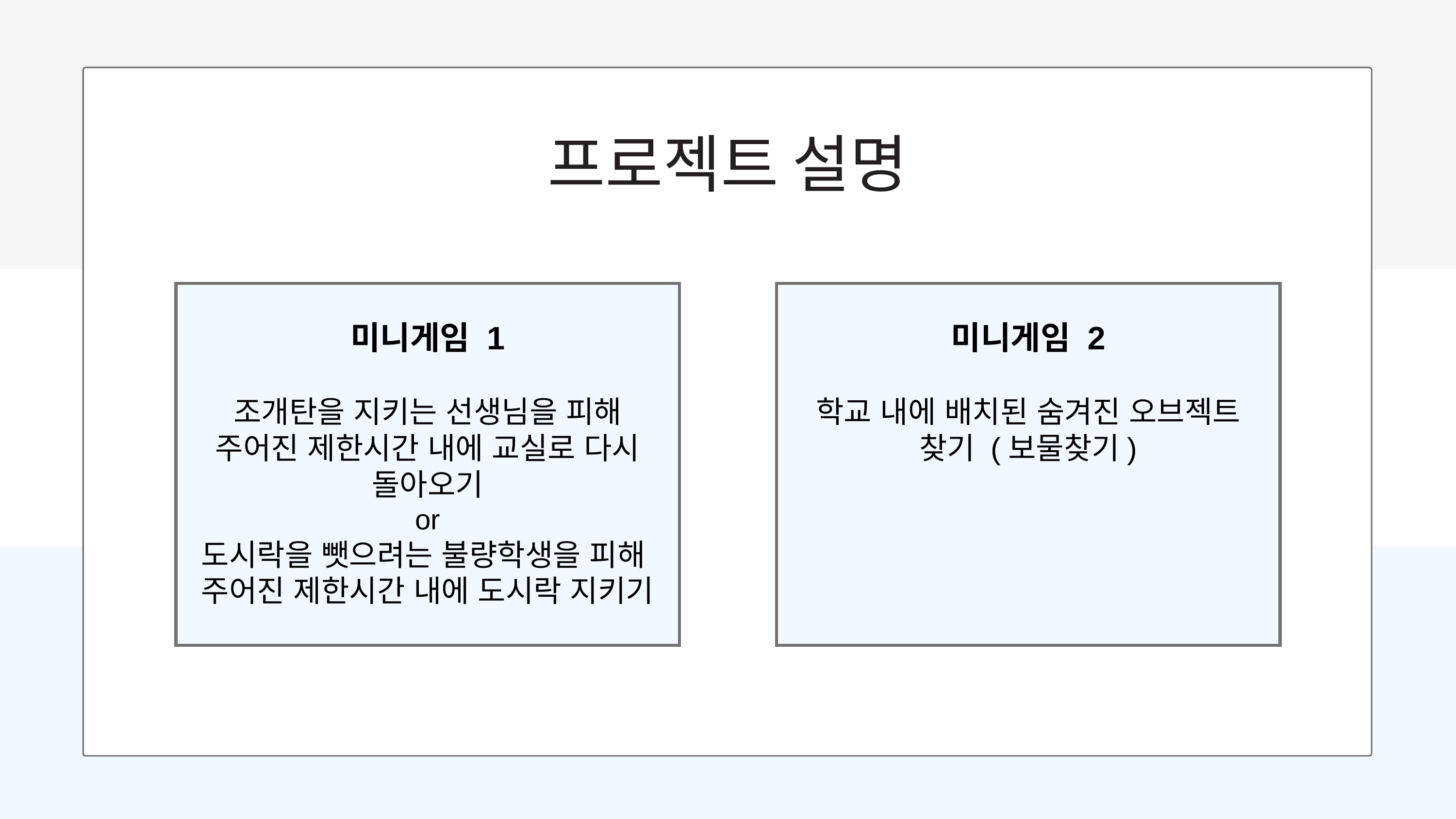

프로젝트 설명

미니게임 1

조개탄을 지키는 선생님을 피해 주어진 제한시간 내에 교실로 다시 돌아오기
or
도시락을 뺏으려는 불량학생을 피해  주어진 제한시간 내에 도시락 지키기
미니게임 2

학교 내에 배치된 숨겨진 오브젝트 찾기 (보물찾기)